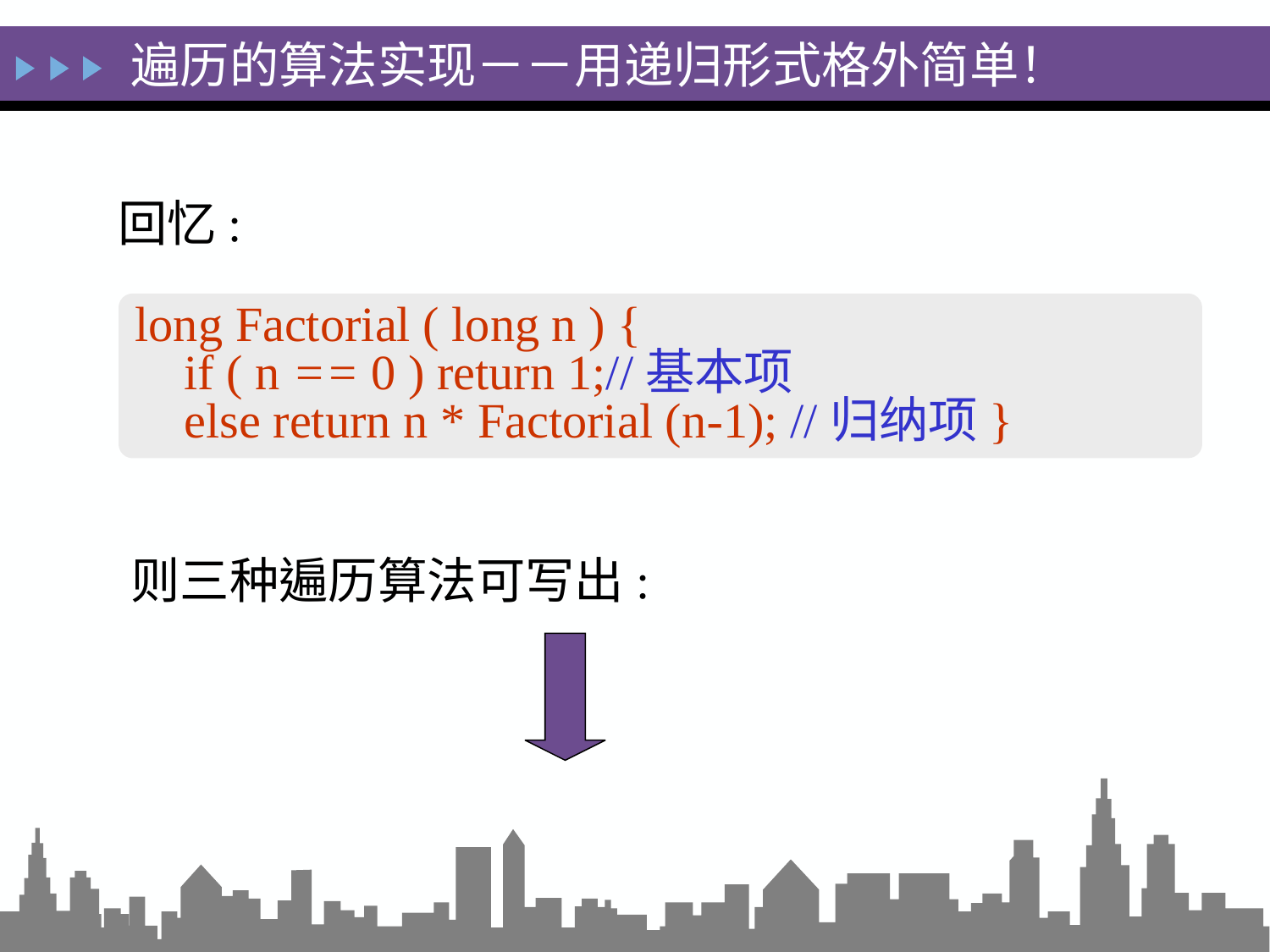

遍历的算法实现－－用递归形式格外简单！
回忆:
long Factorial ( long n ) {
    if ( n == 0 ) return 1;//基本项
    else return n * Factorial (n-1); //归纳项}
则三种遍历算法可写出: